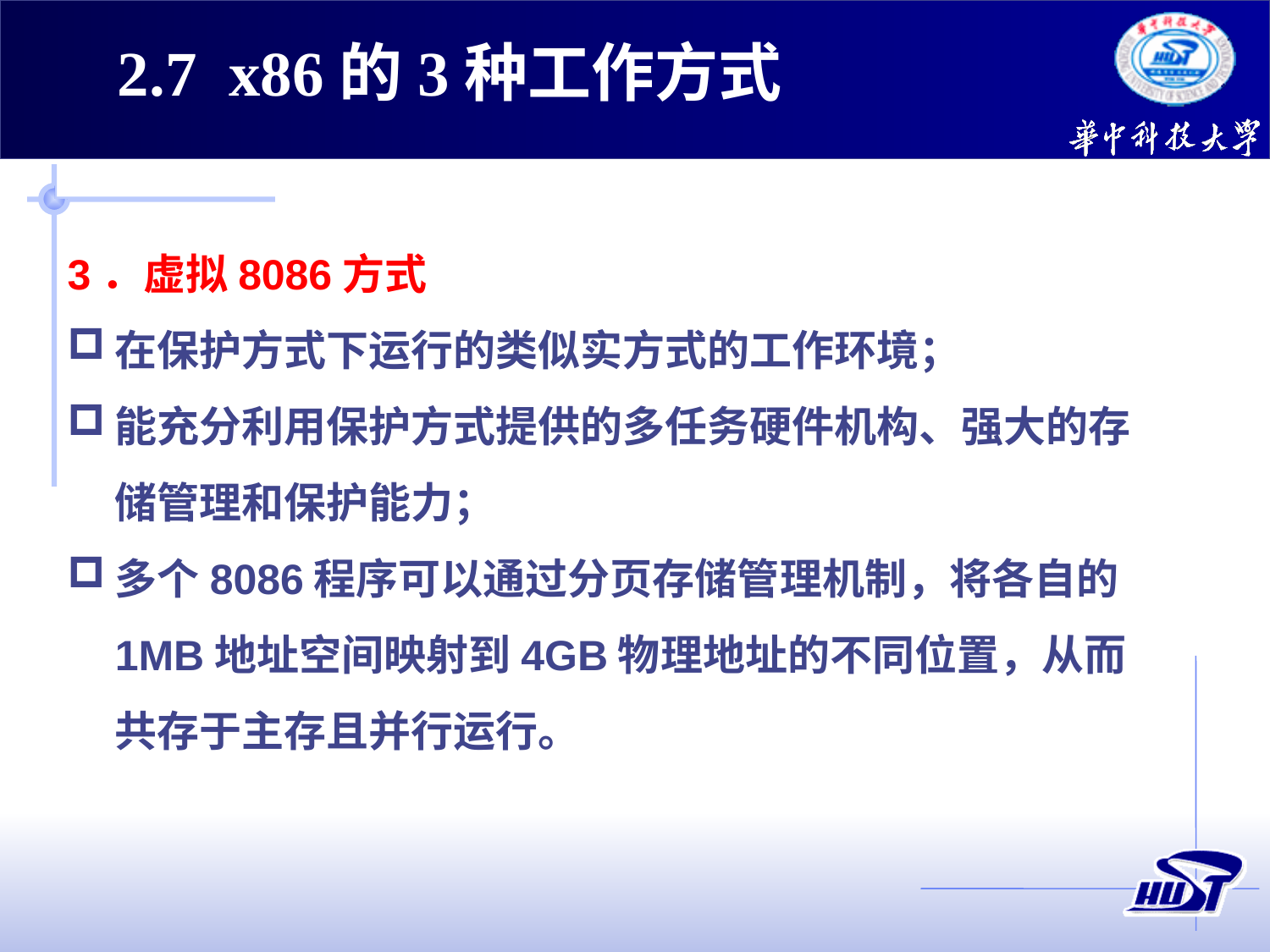

2.7  x86的3种工作方式
3．虚拟8086方式
在保护方式下运行的类似实方式的工作环境；
能充分利用保护方式提供的多任务硬件机构、强大的存储管理和保护能力；
多个8086程序可以通过分页存储管理机制，将各自的1MB地址空间映射到4GB物理地址的不同位置，从而共存于主存且并行运行。